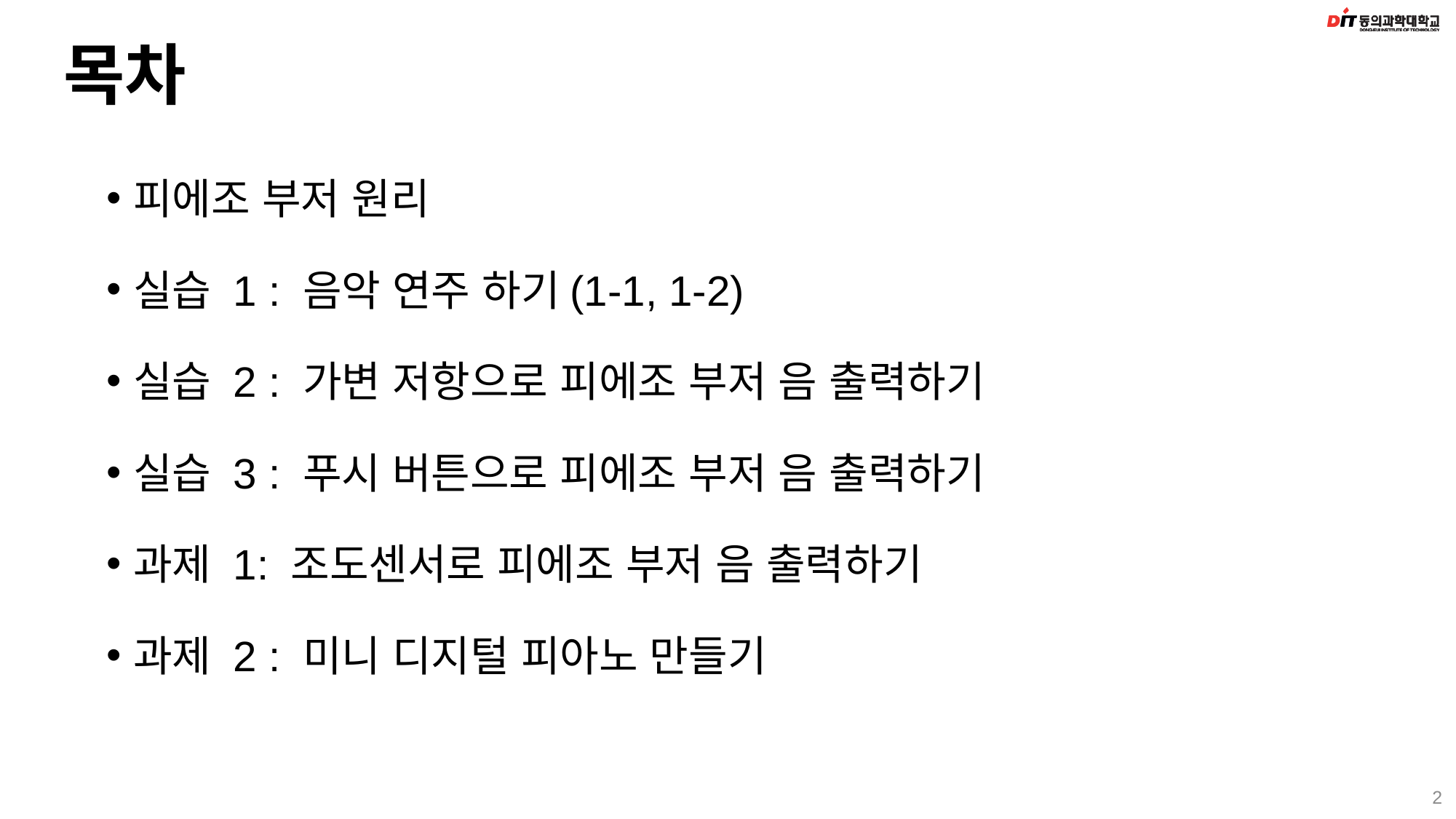

# 목차
피에조 부저 원리
실습 1 : 음악 연주 하기(1-1, 1-2)
실습 2 : 가변 저항으로 피에조 부저 음 출력하기
실습 3 : 푸시 버튼으로 피에조 부저 음 출력하기
과제 1: 조도센서로 피에조 부저 음 출력하기
과제 2 : 미니 디지털 피아노 만들기
2